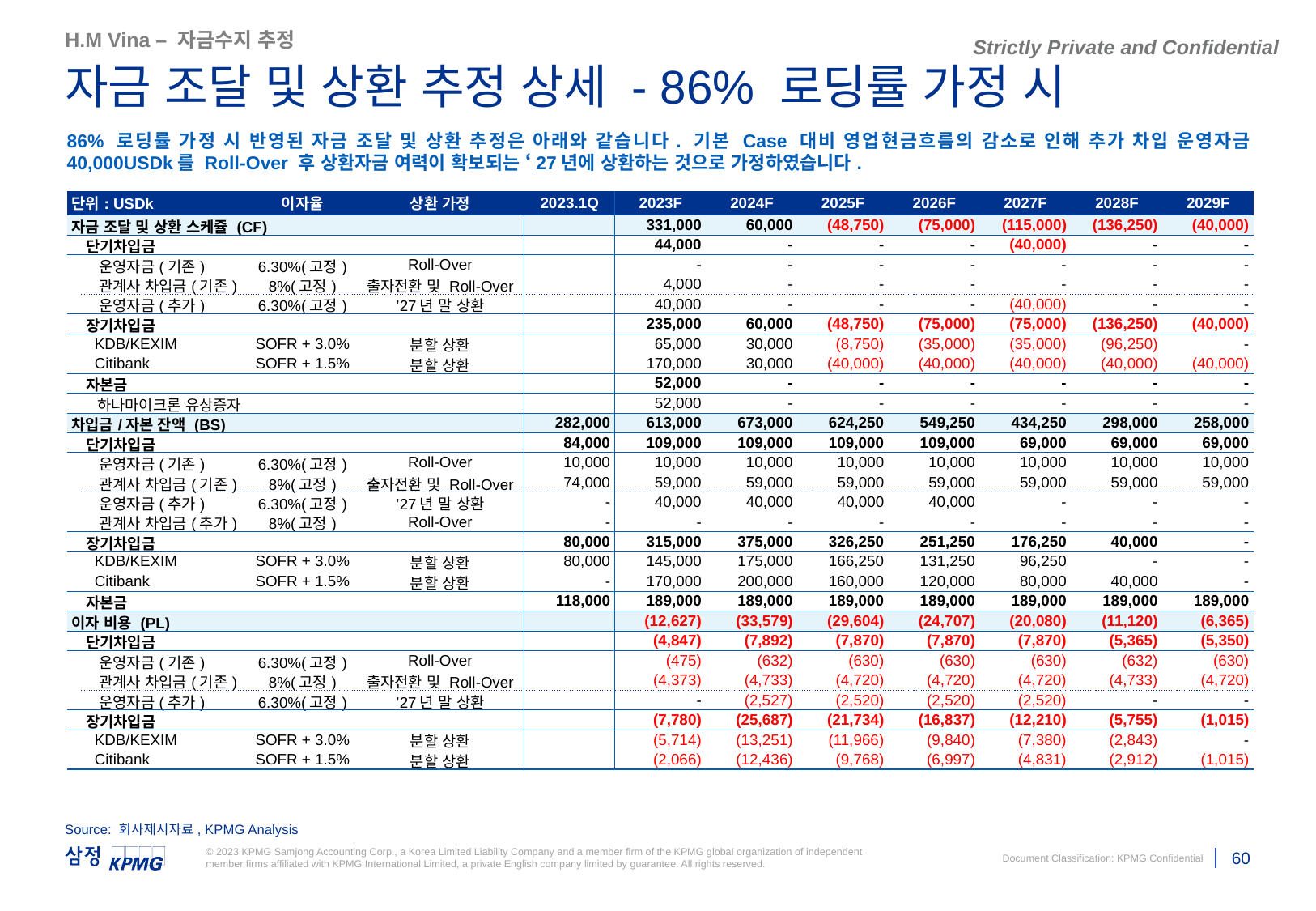

H.M Vina – 자금수지 추정
자금 조달 및 상환 추정 상세 - 86% 로딩률 가정 시
86% 로딩률 가정 시 반영된 자금 조달 및 상환 추정은 아래와 같습니다. 기본 Case 대비 영업현금흐름의 감소로 인해 추가 차입 운영자금 40,000USDk를 Roll-Over 후 상환자금 여력이 확보되는 ‘27년에 상환하는 것으로 가정하였습니다.
| 단위: USDk |  | 이자율 | 상환 가정 | 2023.1Q | 2023F | 2024F | 2025F | 2026F | 2027F | 2028F | 2029F |
| --- | --- | --- | --- | --- | --- | --- | --- | --- | --- | --- | --- |
| 자금 조달 및 상환 스케쥴 (CF) |  |  |  |  | 331,000 | 60,000 | (48,750) | (75,000) | (115,000) | (136,250) | (40,000) |
|  | 단기차입금 |  |  |  | 44,000 | - | - | - | (40,000) | - | - |
|  | 운영자금(기존) | 6.30%(고정) | Roll-Over |  | - | - | - | - | - | - | - |
|  | 관계사 차입금(기존) | 8%(고정) | 출자전환 및 Roll-Over |  | 4,000 | - | - | - | - | - | - |
|  | 운영자금(추가) | 6.30%(고정) | ’27년 말 상환 |  | 40,000 | - | - | - | (40,000) | - | - |
|  | 장기차입금 |  |  |  | 235,000 | 60,000 | (48,750) | (75,000) | (75,000) | (136,250) | (40,000) |
|  | KDB/KEXIM | SOFR + 3.0% | 분할 상환 |  | 65,000 | 30,000 | (8,750) | (35,000) | (35,000) | (96,250) | - |
|  | Citibank | SOFR + 1.5% | 분할 상환 |  | 170,000 | 30,000 | (40,000) | (40,000) | (40,000) | (40,000) | (40,000) |
|  | 자본금 |  |  |  | 52,000 | - | - | - | - | - | - |
|  | 하나마이크론 유상증자 |  |  |  | 52,000 | - | - | - | - | - | - |
| 차입금/자본 잔액 (BS) |  |  |  | 282,000 | 613,000 | 673,000 | 624,250 | 549,250 | 434,250 | 298,000 | 258,000 |
|  | 단기차입금 |  |  | 84,000 | 109,000 | 109,000 | 109,000 | 109,000 | 69,000 | 69,000 | 69,000 |
|  | 운영자금(기존) | 6.30%(고정) | Roll-Over | 10,000 | 10,000 | 10,000 | 10,000 | 10,000 | 10,000 | 10,000 | 10,000 |
|  | 관계사 차입금(기존) | 8%(고정) | 출자전환 및 Roll-Over | 74,000 | 59,000 | 59,000 | 59,000 | 59,000 | 59,000 | 59,000 | 59,000 |
|  | 운영자금(추가) | 6.30%(고정) | ’27년 말 상환 | - | 40,000 | 40,000 | 40,000 | 40,000 | - | - | - |
|  | 관계사 차입금(추가) | 8%(고정) | Roll-Over | - | - | - | - | - | - | - | - |
|  | 장기차입금 |  |  | 80,000 | 315,000 | 375,000 | 326,250 | 251,250 | 176,250 | 40,000 | - |
|  | KDB/KEXIM | SOFR + 3.0% | 분할 상환 | 80,000 | 145,000 | 175,000 | 166,250 | 131,250 | 96,250 | - | - |
|  | Citibank | SOFR + 1.5% | 분할 상환 | - | 170,000 | 200,000 | 160,000 | 120,000 | 80,000 | 40,000 | - |
|  | 자본금 |  |  | 118,000 | 189,000 | 189,000 | 189,000 | 189,000 | 189,000 | 189,000 | 189,000 |
| 이자 비용 (PL) |  |  |  |  | (12,627) | (33,579) | (29,604) | (24,707) | (20,080) | (11,120) | (6,365) |
|  | 단기차입금 |  |  |  | (4,847) | (7,892) | (7,870) | (7,870) | (7,870) | (5,365) | (5,350) |
|  | 운영자금(기존) | 6.30%(고정) | Roll-Over |  | (475) | (632) | (630) | (630) | (630) | (632) | (630) |
|  | 관계사 차입금(기존) | 8%(고정) | 출자전환 및 Roll-Over |  | (4,373) | (4,733) | (4,720) | (4,720) | (4,720) | (4,733) | (4,720) |
|  | 운영자금(추가) | 6.30%(고정) | ’27년 말 상환 |  | - | (2,527) | (2,520) | (2,520) | (2,520) | - | - |
|  | 장기차입금 |  |  |  | (7,780) | (25,687) | (21,734) | (16,837) | (12,210) | (5,755) | (1,015) |
|  | KDB/KEXIM | SOFR + 3.0% | 분할 상환 |  | (5,714) | (13,251) | (11,966) | (9,840) | (7,380) | (2,843) | - |
|  | Citibank | SOFR + 1.5% | 분할 상환 |  | (2,066) | (12,436) | (9,768) | (6,997) | (4,831) | (2,912) | (1,015) |
Source: 회사제시자료, KPMG Analysis